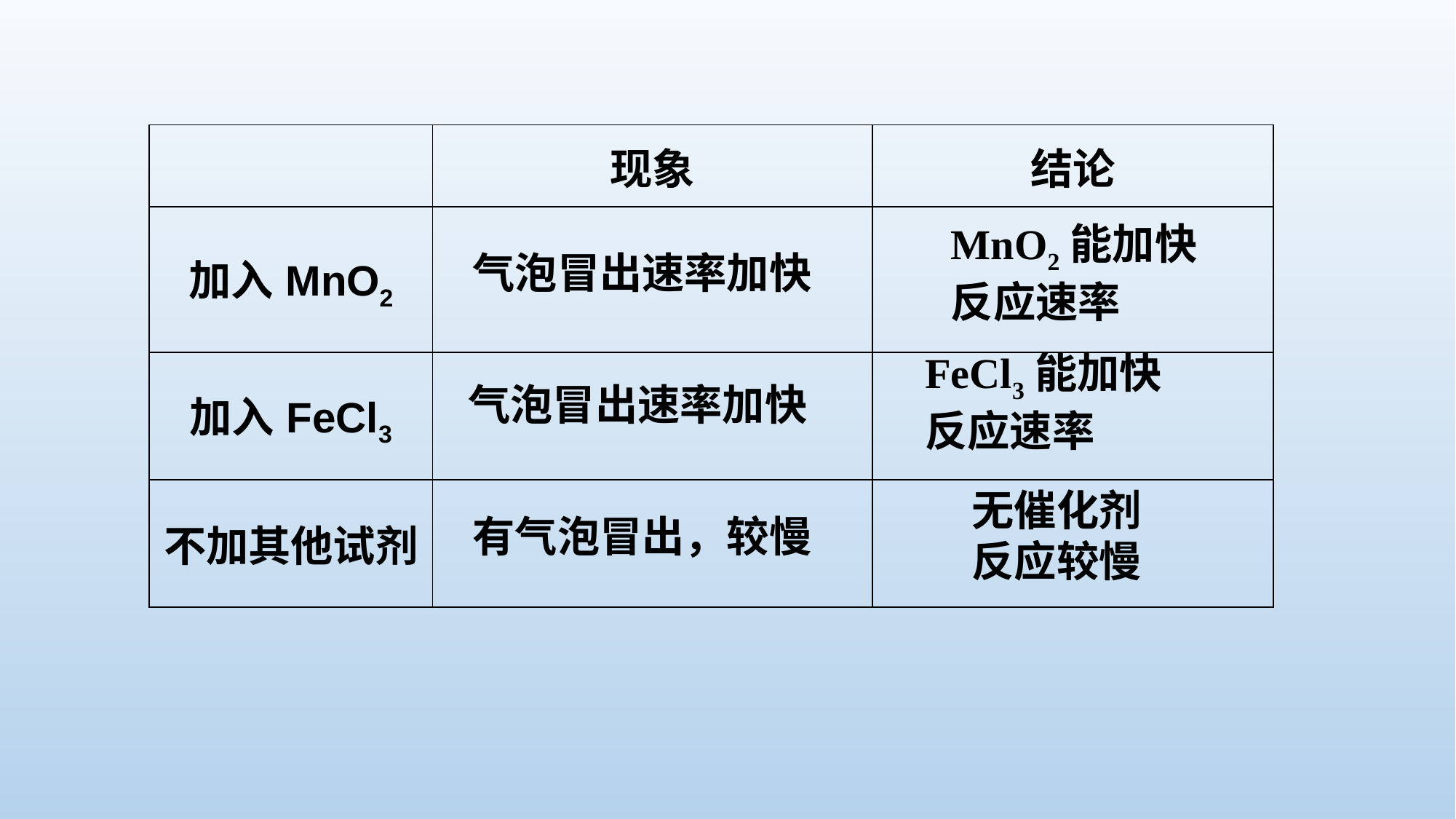

|  | 现象 | 结论 |
| --- | --- | --- |
| 加入MnO2 |  |  |
| 加入FeCl3 |  |  |
| 不加其他试剂 |  |  |
MnO2能加快
反应速率
气泡冒出速率加快
FeCl3能加快
反应速率
气泡冒出速率加快
无催化剂
反应较慢
有气泡冒出，较慢